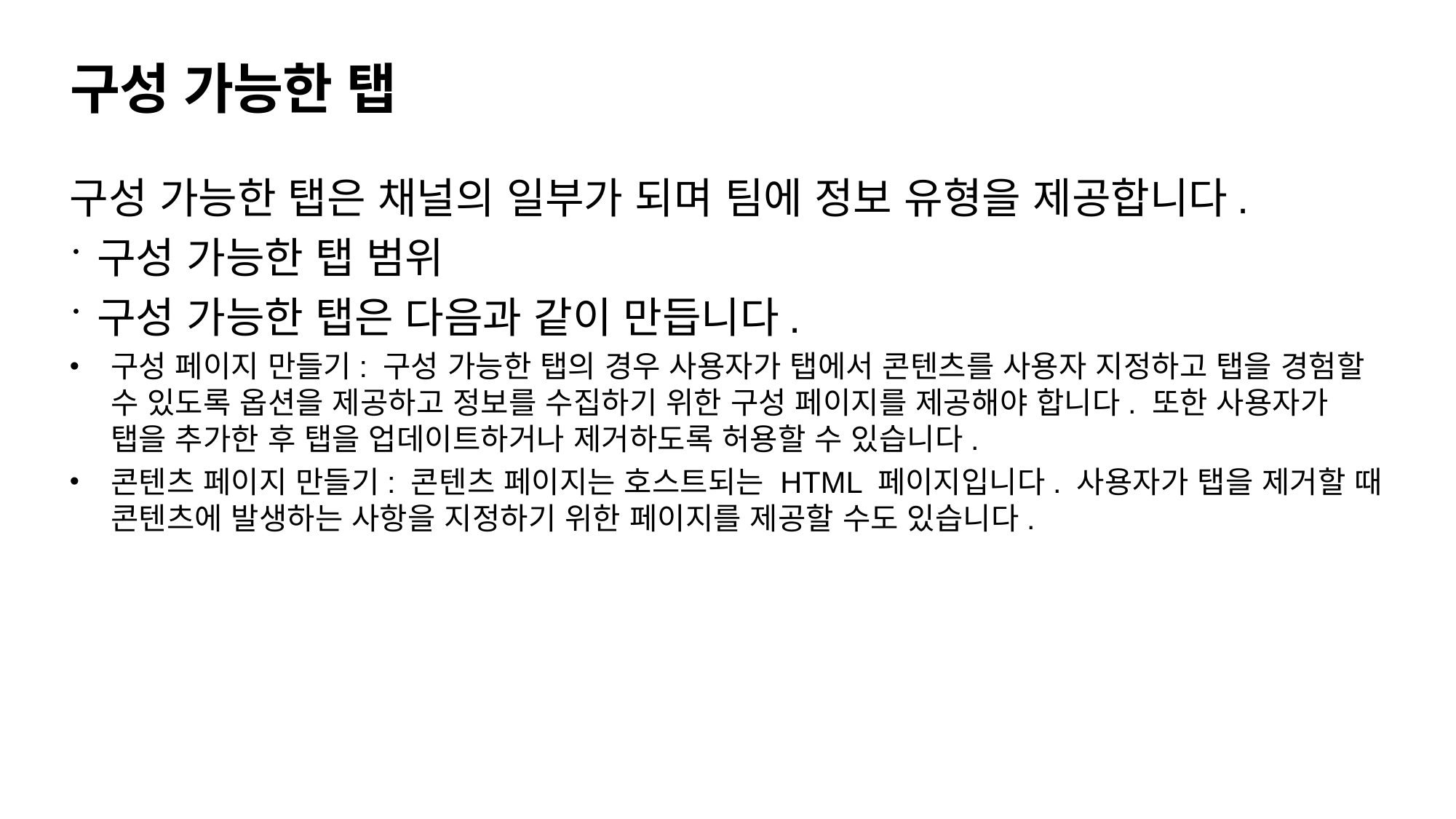

# 구성 가능한 탭
구성 가능한 탭은 채널의 일부가 되며 팀에 정보 유형을 제공합니다.
구성 가능한 탭 범위
구성 가능한 탭은 다음과 같이 만듭니다.
구성 페이지 만들기: 구성 가능한 탭의 경우 사용자가 탭에서 콘텐츠를 사용자 지정하고 탭을 경험할 수 있도록 옵션을 제공하고 정보를 수집하기 위한 구성 페이지를 제공해야 합니다. 또한 사용자가 탭을 추가한 후 탭을 업데이트하거나 제거하도록 허용할 수 있습니다.
콘텐츠 페이지 만들기: 콘텐츠 페이지는 호스트되는 HTML 페이지입니다. 사용자가 탭을 제거할 때 콘텐츠에 발생하는 사항을 지정하기 위한 페이지를 제공할 수도 있습니다.